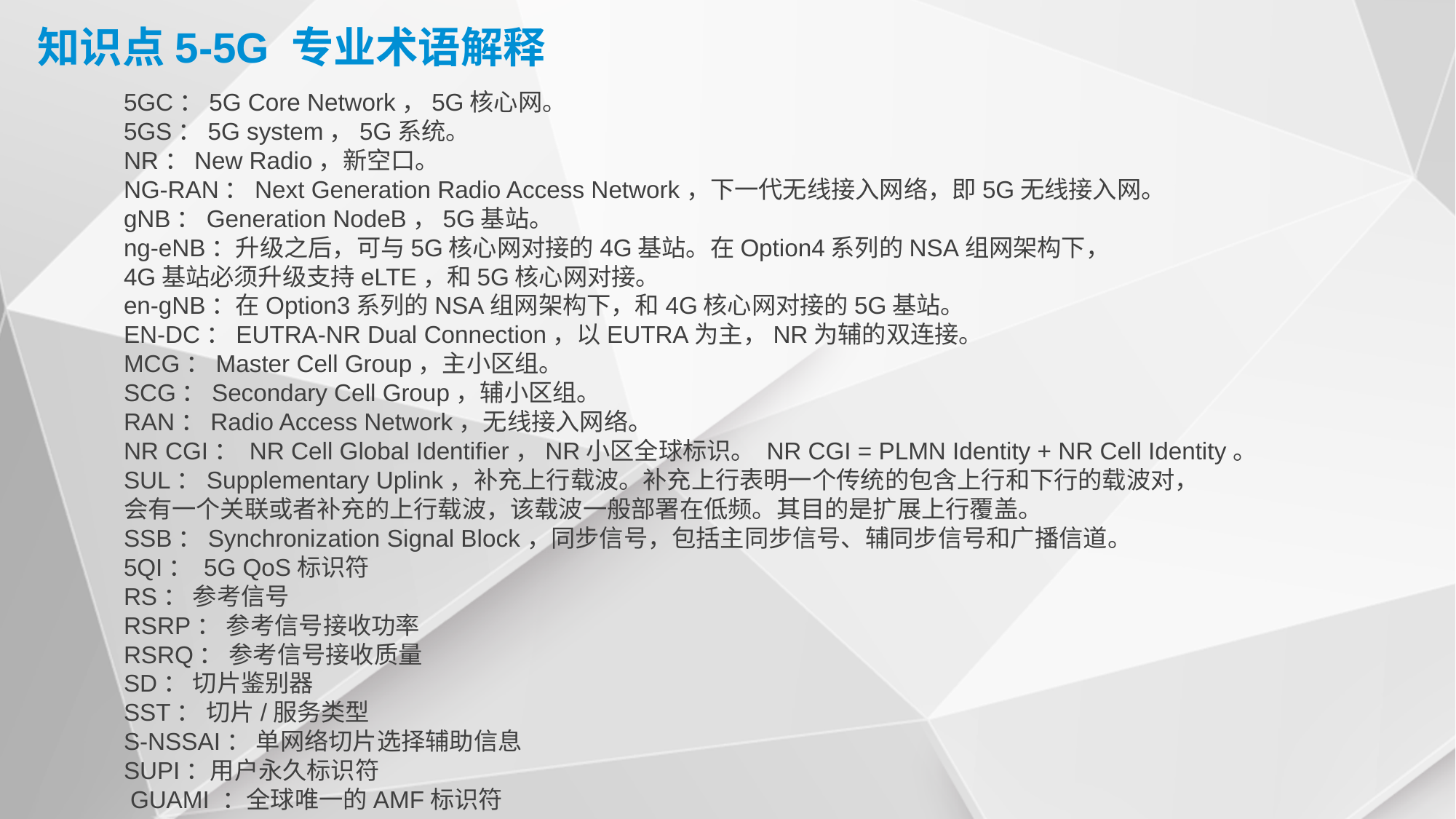

知识点5-5G 专业术语解释
5GC：5G Core Network，5G核心网。
5GS：5G system，5G系统。
NR：New Radio，新空口。
NG-RAN：Next Generation Radio Access Network，下一代无线接入网络，即5G无线接入网。
gNB：Generation NodeB，5G基站。
ng-eNB：升级之后，可与5G核心网对接的4G基站。在Option4系列的NSA组网架构下，
4G基站必须升级支持eLTE，和5G核心网对接。
en-gNB：在Option3系列的NSA组网架构下，和4G核心网对接的5G基站。
EN-DC：EUTRA-NR Dual Connection，以EUTRA为主，NR为辅的双连接。
MCG：Master Cell Group，主小区组。
SCG：Secondary Cell Group，辅小区组。
RAN：Radio Access Network，无线接入网络。
NR CGI： NR Cell Global Identifier，NR小区全球标识。 NR CGI = PLMN Identity + NR Cell Identity。
SUL：Supplementary Uplink，补充上行载波。补充上行表明一个传统的包含上行和下行的载波对，
会有一个关联或者补充的上行载波，该载波一般部署在低频。其目的是扩展上行覆盖。
SSB：Synchronization Signal Block，同步信号，包括主同步信号、辅同步信号和广播信道。
5QI： 5G QoS标识符
RS： 参考信号
RSRP： 参考信号接收功率
RSRQ： 参考信号接收质量
SD： 切片鉴别器
SST： 切片/服务类型
S-NSSAI： 单网络切片选择辅助信息
SUPI：用户永久标识符
 GUAMI ：全球唯一的AMF标识符